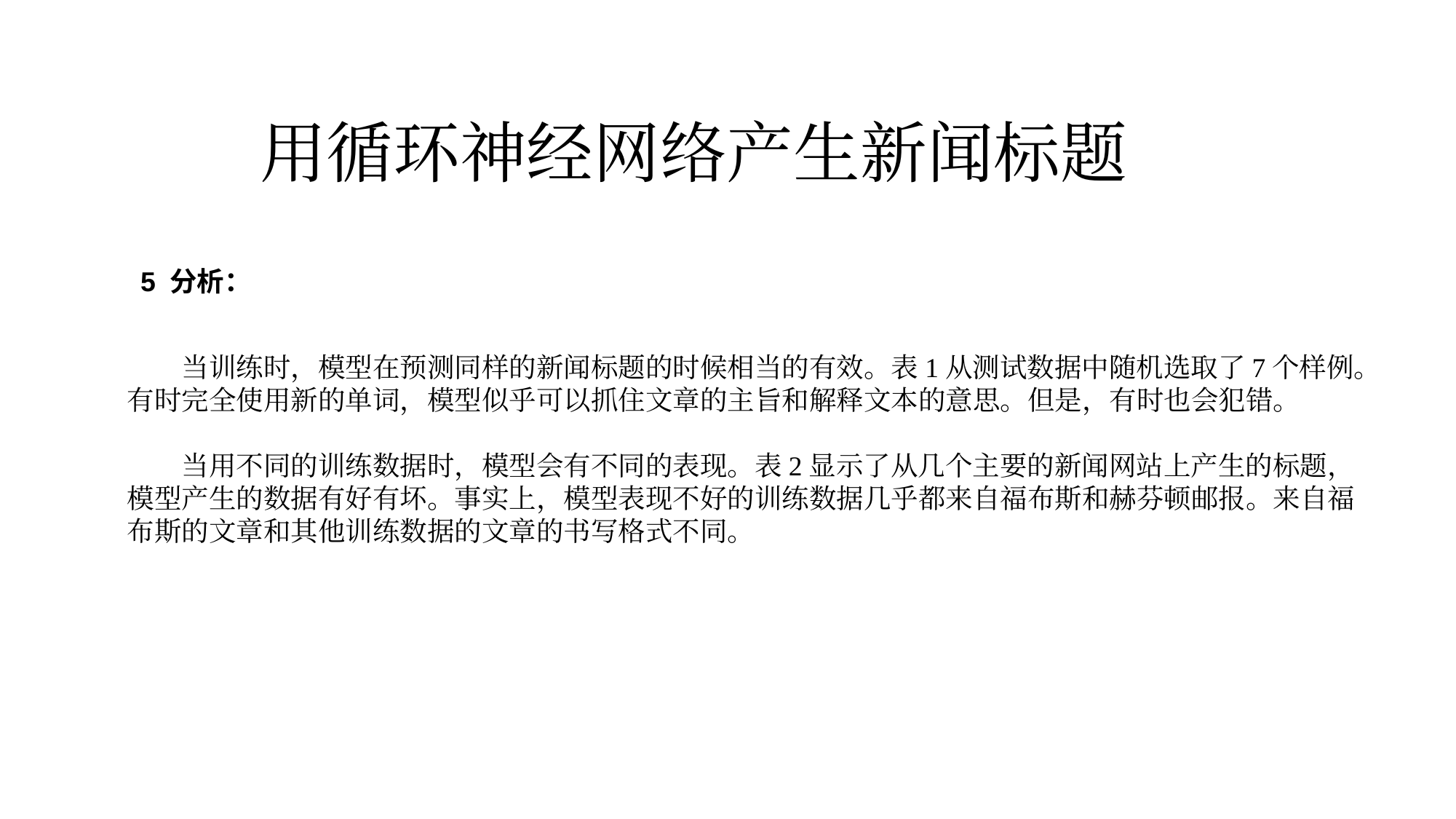

用循环神经网络产生新闻标题
5 分析：
当训练时，模型在预测同样的新闻标题的时候相当的有效。表1从测试数据中随机选取了7个样例。有时完全使用新的单词，模型似乎可以抓住文章的主旨和解释文本的意思。但是，有时也会犯错。

当用不同的训练数据时，模型会有不同的表现。表2显示了从几个主要的新闻网站上产生的标题，模型产生的数据有好有坏。事实上，模型表现不好的训练数据几乎都来自福布斯和赫芬顿邮报。来自福布斯的文章和其他训练数据的文章的书写格式不同。